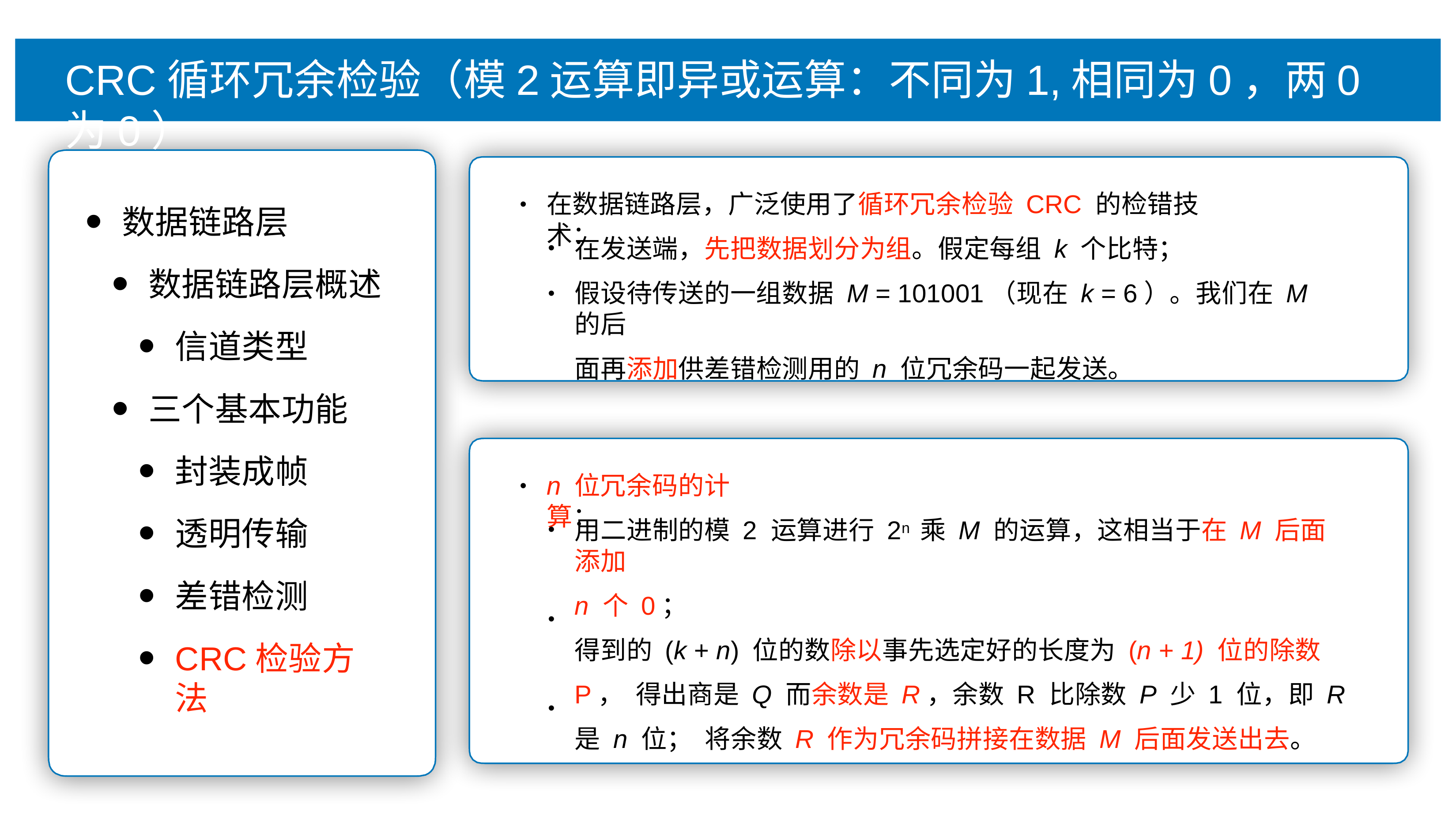

# CRC循环冗余检验（模2运算即异或运算：不同为1,相同为0，两0为0）

在数据链路层，⼴泛使⽤了循环冗余检验 CRC 的检错技术：
•
数据链路层
数据链路层概述
信道类型
三个基本功能
封装成帧
透明传输
差错检测
CRC检验⽅法
在发送端，先把数据划分为组。假定每组 k 个⽐特；
假设待传送的⼀组数据 M = 101001（现在 k = 6）。我们在 M 的后
⾯再添加供差错检测⽤的 n 位冗余码⼀起发送。
•

n 位冗余码的计算：
•
⽤⼆进制的模 2 运算进⾏ 2n 乘 M 的运算，这相当于在 M 后⾯添加
n 个 0；
得到的 (k + n) 位的数除以事先选定好的⻓度为 (n + 1) 位的除数 P，  得出商是 Q ⽽余数是 R，余数 R ⽐除数 P 少 1 位，即 R 是 n 位；  将余数 R 作为冗余码拼接在数据 M 后⾯发送出去。
•
•